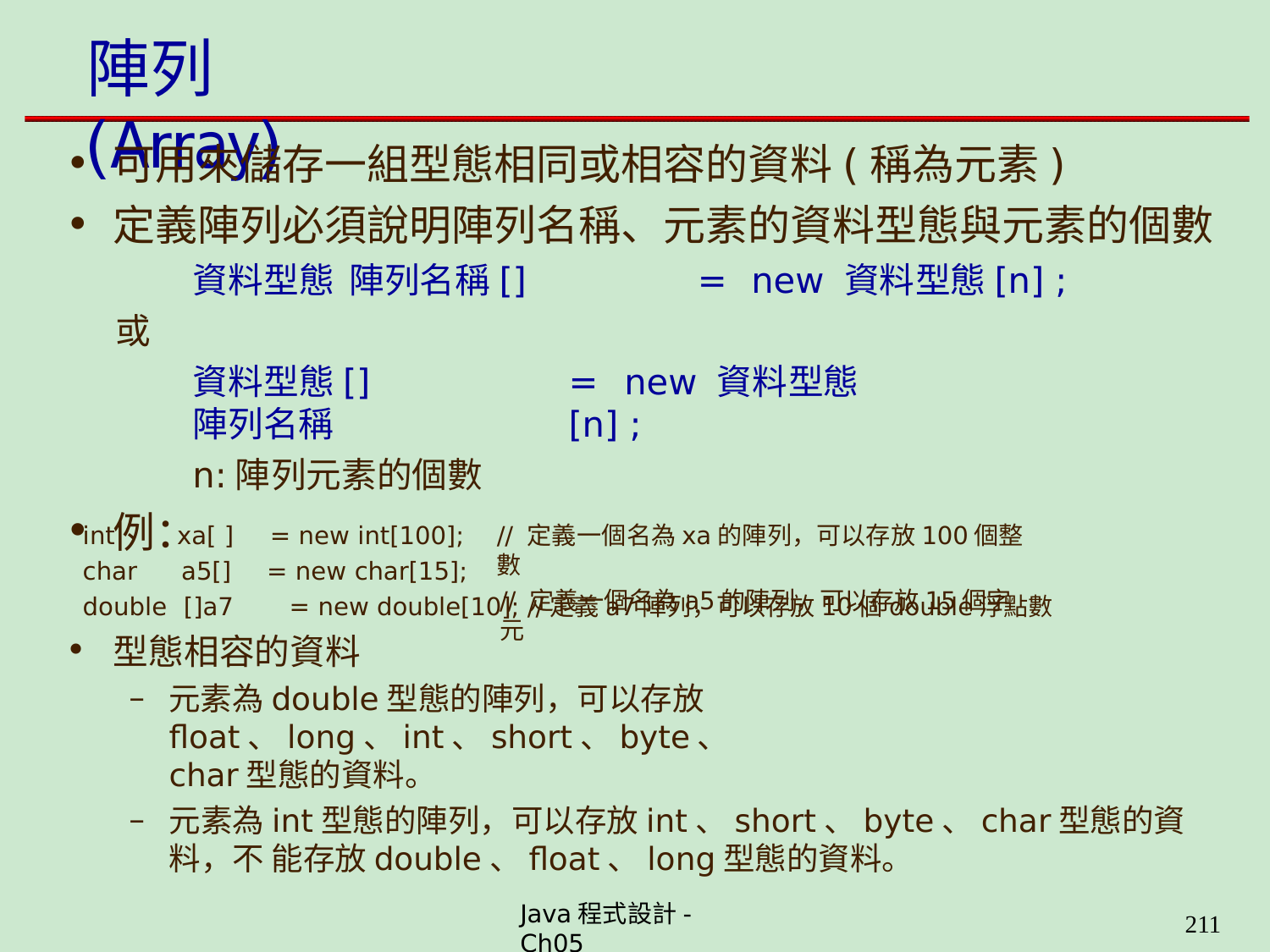

# 陣列(Array)
可用來儲存一組型態相同或相容的資料(稱為元素)
定義陣列必須說明陣列名稱、元素的資料型態與元素的個數
資料型態 陣列名稱[]	=	new 資料型態[n] ;
或
資料型態[]	陣列名稱
n:陣列元素的個數
例：
=	new 資料型態[n] ;
int	xa[ ]
char	a5[]
= new int[100];
= new char[15];
// 定義一個名為xa的陣列，可以存放100個整數
// 定義一個名為a5的陣列，可以存放15個字元
double []a7	= new double[10]; //定義a7陣列，可以存放10個double浮點數
型態相容的資料
元素為double型態的陣列，可以存放float、long、int、short、byte、
char型態的資料。
元素為int型態的陣列，可以存放int、short、byte、char型態的資料，不 能存放double、float、long型態的資料。
Java程式設計-Ch05
211